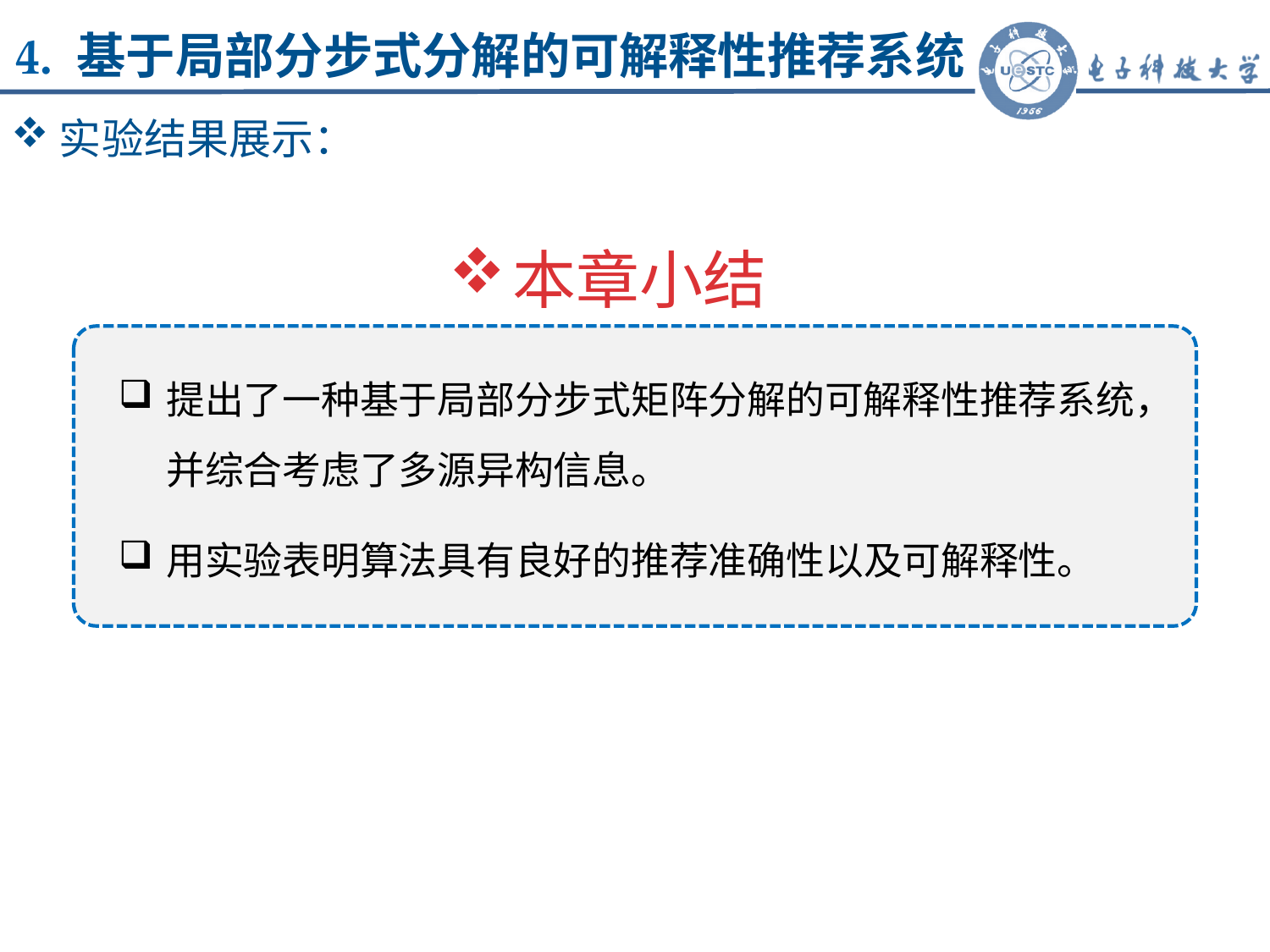

4. 基于局部分步式分解的可解释性推荐系统
实验结果展示：
本章小结

提出了一种基于局部分步式矩阵分解的可解释性推荐系统，并综合考虑了多源异构信息。
用实验表明算法具有良好的推荐准确性以及可解释性。